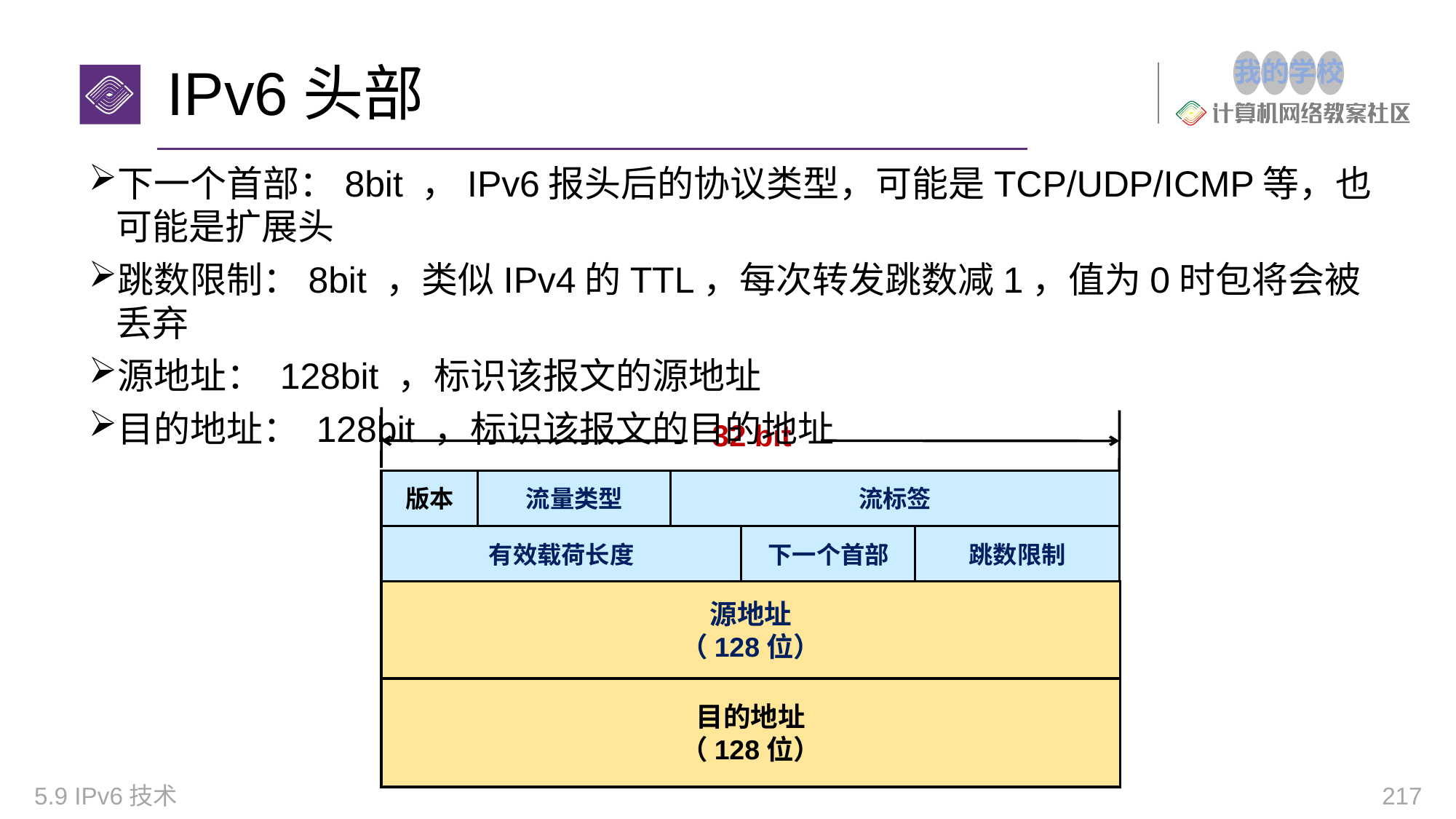

# IPv6头部
下一个首部：8bit ，IPv6报头后的协议类型，可能是TCP/UDP/ICMP等，也可能是扩展头
跳数限制：8bit ，类似IPv4的TTL，每次转发跳数减1，值为0时包将会被丢弃
源地址： 128bit ，标识该报文的源地址
目的地址： 128bit ，标识该报文的目的地址

32 bit
版本
流量类型
流标签
有效载荷长度
下一个首部
跳数限制
源地址
（128位）
目的地址
（128位）
5.9 IPv6技术
217